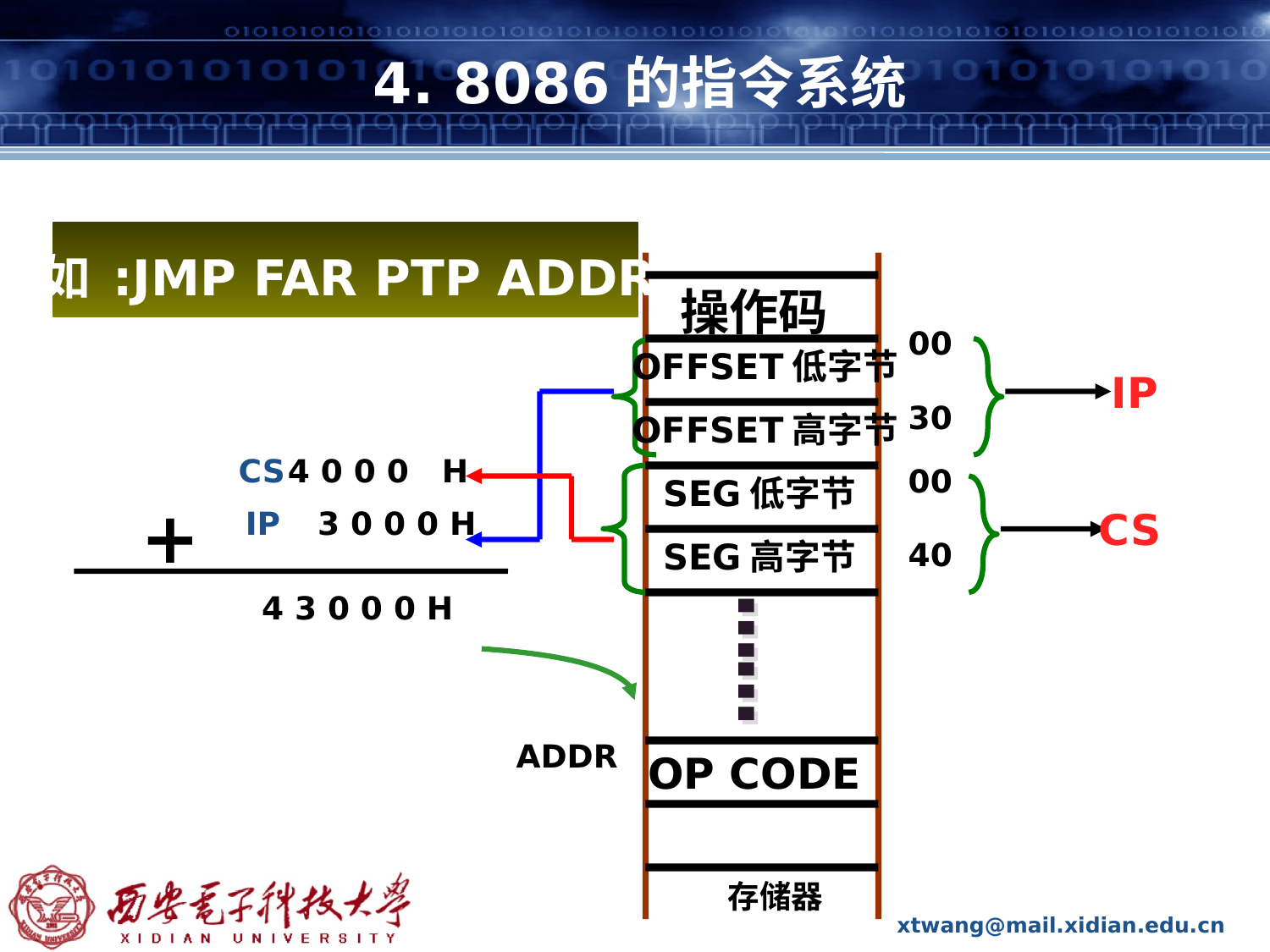

# 4. 8086的指令系统

如 :JMP FAR PTP ADDR

操作码
00

IP

30

OFFSET低字节

OFFSET高字节

CS
4 0 0 0   H
00

CS

40

SEG低字节

+
IP
3 0 0 0 H

SEG高字节

……

4 3 0 0 0 H

ADDR
OP CODE

存储器